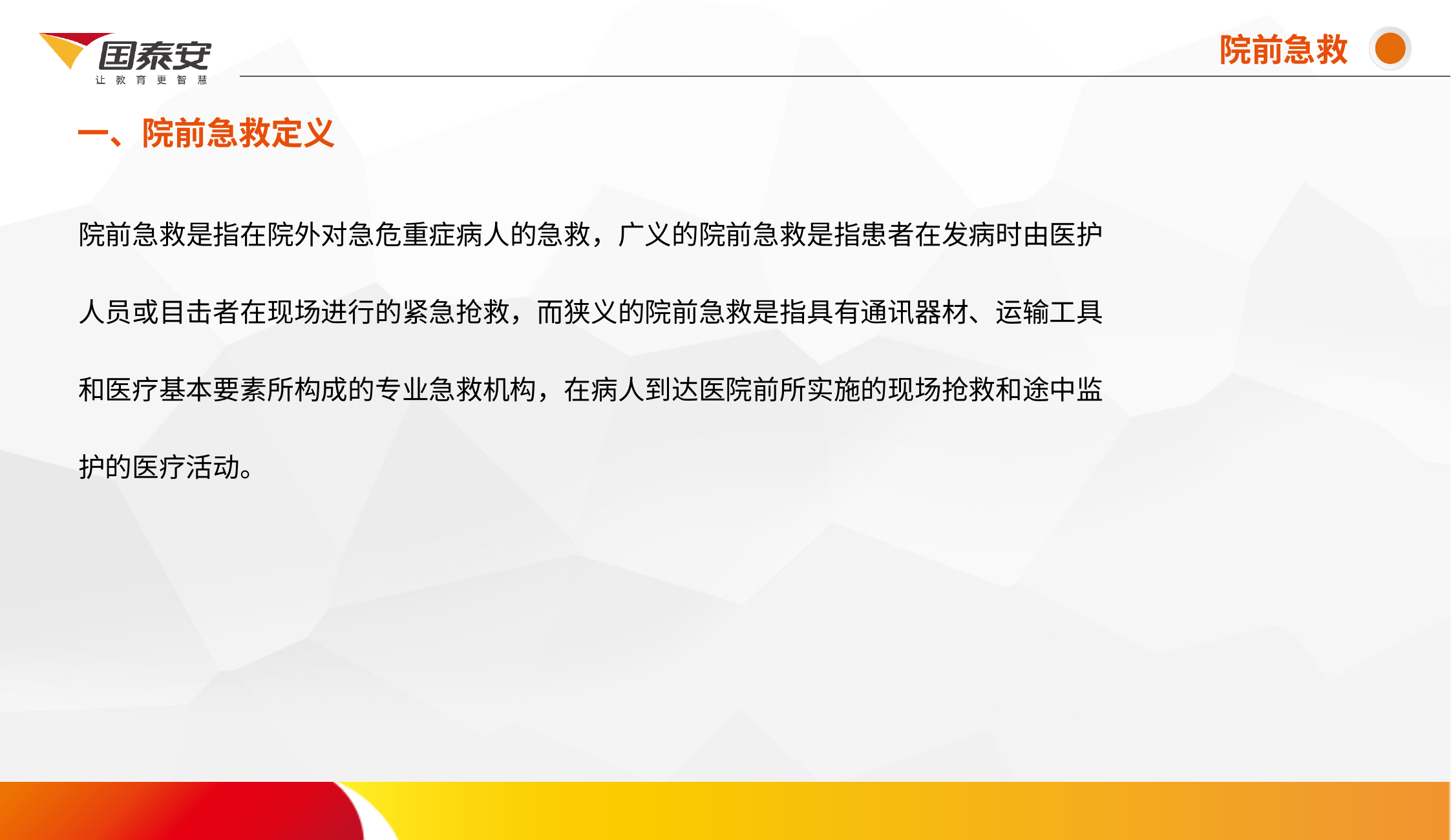

院前急救
一、院前急救定义
# 院前急救是指在院外对急危重症病人的急救，广义的院前急救是指患者在发病时由医护 人员或目击者在现场进行的紧急抢救，而狭义的院前急救是指具有通讯器材、运输工具 和医疗基本要素所构成的专业急救机构，在病人到达医院前所实施的现场抢救和途中监 护的医疗活动。